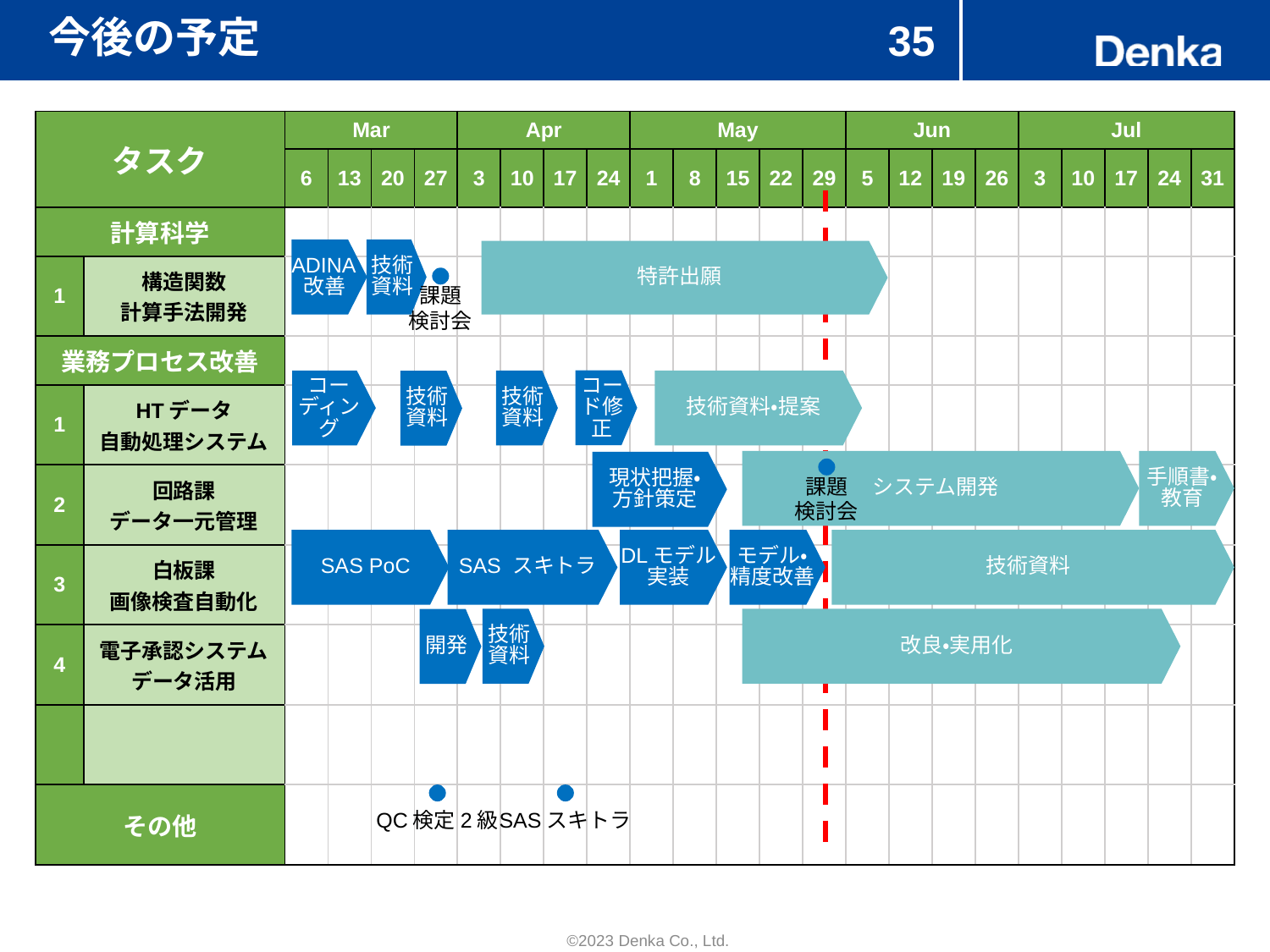

# 今後の予定
35
| タスク |  | Mar |  |  |  | Apr |  |  |  | May |  |  |  |  | Jun |  |  |  | Jul |  |  |  |  |
| --- | --- | --- | --- | --- | --- | --- | --- | --- | --- | --- | --- | --- | --- | --- | --- | --- | --- | --- | --- | --- | --- | --- | --- |
|  |  | 6 | 13 | 20 | 27 | 3 | 10 | 17 | 24 | 1 | 8 | 15 | 22 | 29 | 5 | 12 | 19 | 26 | 3 | 10 | 17 | 24 | 31 |
| 計算科学 |  |  |  |  |  |  |  |  |  |  |  |  |  |  |  |  |  |  |  |  |  |  |  |
| 1 | 構造関数 計算手法開発 |  |  |  |  |  |  |  |  |  |  |  |  |  |  |  |  |  |  |  |  |  |  |
| 業務プロセス改善 |  |  |  |  |  |  |  |  |  |  |  |  |  |  |  |  |  |  |  |  |  |  |  |
| 1 | HTデータ 自動処理システム |  |  |  |  |  |  |  |  |  |  |  |  |  |  |  |  |  |  |  |  |  |  |
| 2 | 回路課 データ一元管理 |  |  |  |  |  |  |  |  |  |  |  |  |  |  |  |  |  |  |  |  |  |  |
| 3 | 白板課 画像検査自動化 |  |  |  |  |  |  |  |  |  |  |  |  |  |  |  |  |  |  |  |  |  |  |
| 4 | 電子承認システム データ活用 |  |  |  |  |  |  |  |  |  |  |  |  |  |  |  |  |  |  |  |  |  |  |
|  |  |  |  |  |  |  |  |  |  |  |  |  |  |  |  |  |  |  |  |  |  |  |  |
| その他 |  |  |  |  |  |  |  |  |  |  |  |  |  |  |  |  |  |  |  |  |  |  |  |
ADINA改善
技術資料
特許出願

課題
検討会
コード修正
コーディング
技術資料
技術資料・提案
技術資料
システム開発
手順書・教育
現状把握・
方針策定

課題
検討会
技術資料
SAS PoC
SAS スキトラ
DLモデル実装
モデル・精度改善
技術資料
改良・実用化
開発

QC検定2級
SASスキトラ